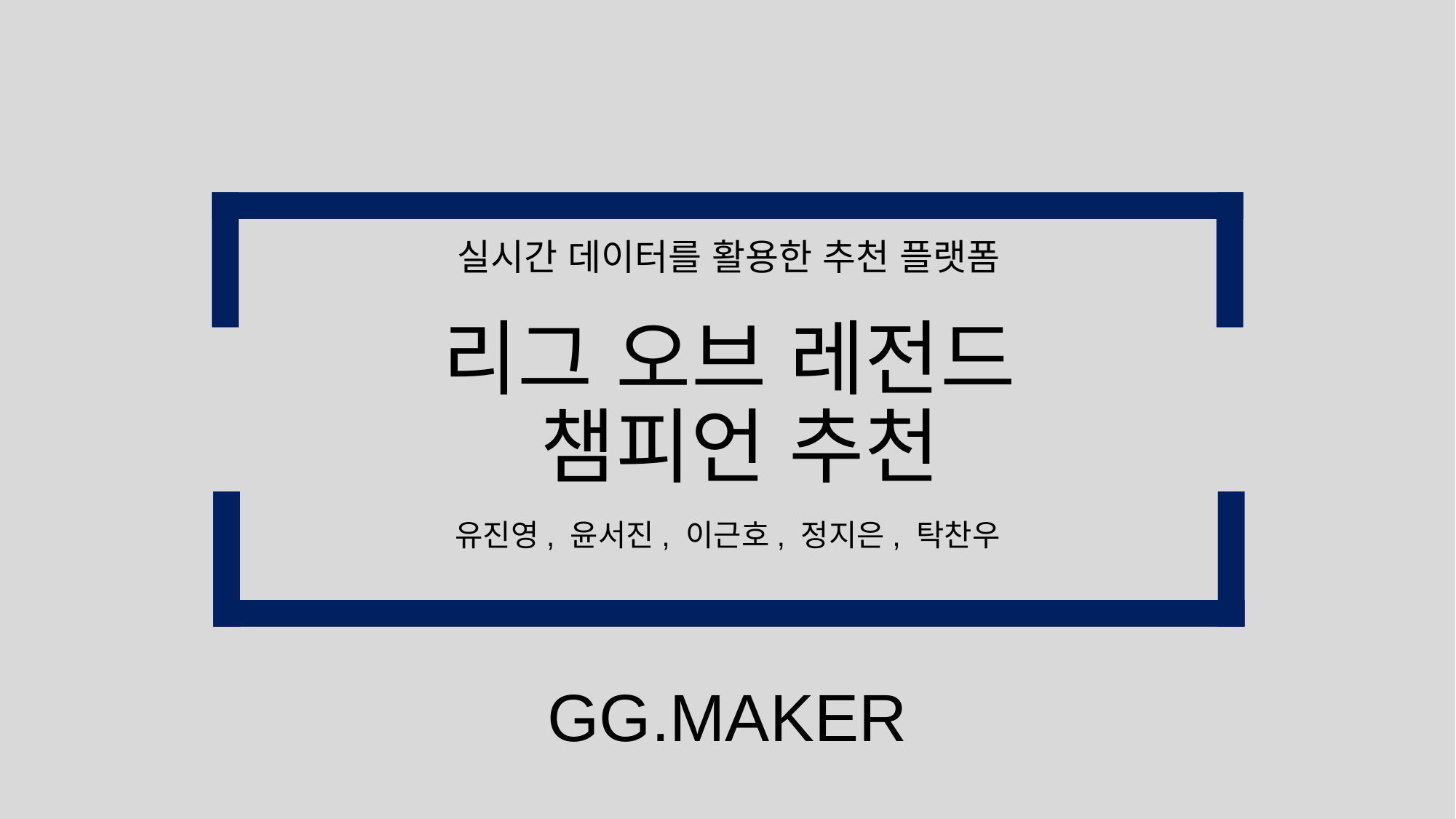

# 실시간 데이터를 활용한 추천 플랫폼 리그 오브 레전드 챔피언 추천

유진영, 윤서진, 이근호, 정지은, 탁찬우
GG.MAKER